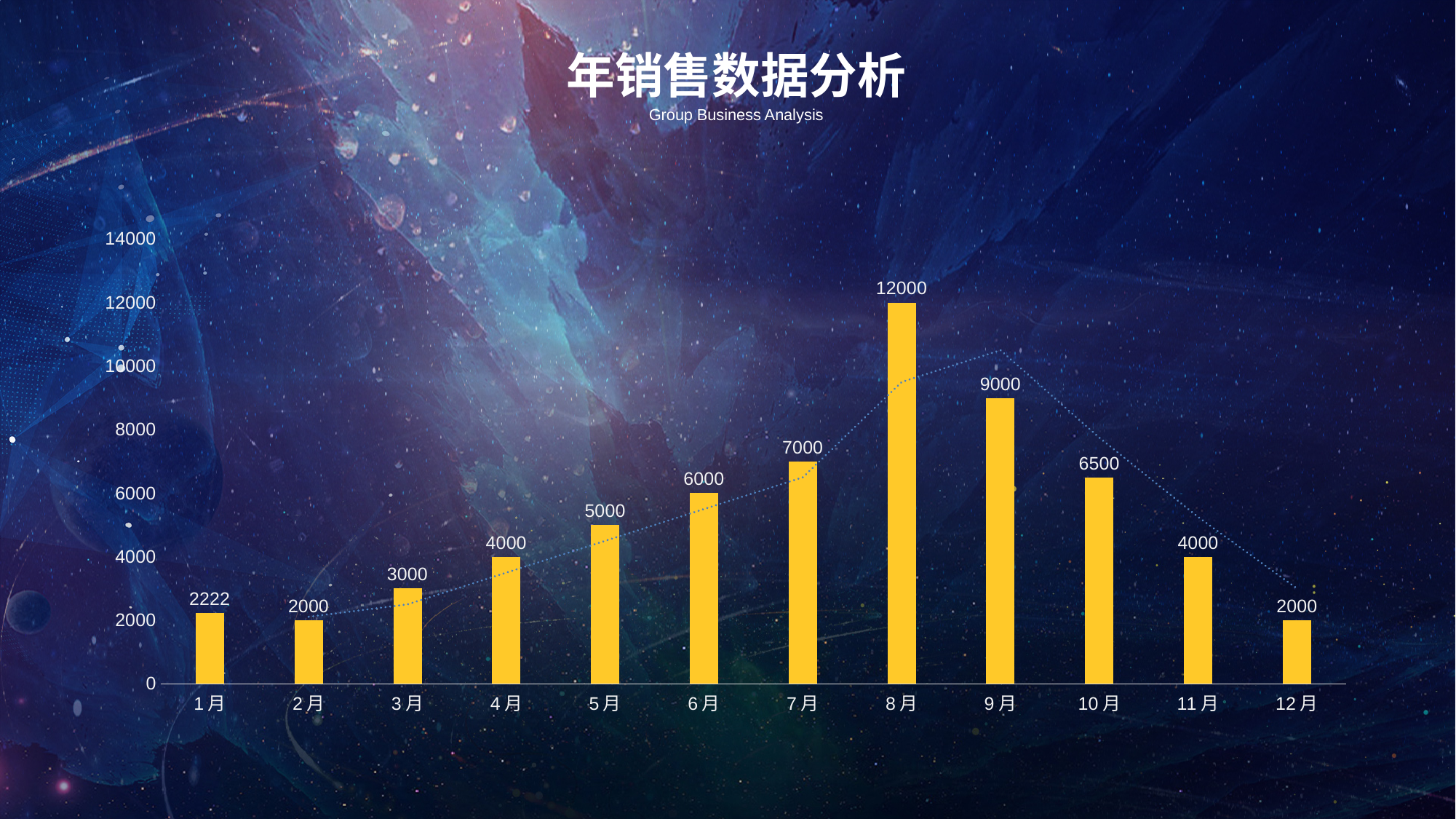

年销售数据分析
Group Business Analysis
哈尔滨
沈阳
呼和浩特
大连
滨海
武清
天津
包头
保定
青岛
胶州
新乡
滁州
南京
苏州
上海
海宁
汉川
合肥
武汉
成都
重庆
绍兴
福州
漳州
厦门
广州
佛山
珠海

### Chart

| Category | 销售 |
|---|---|
| 1月 | 2222.0 |
| 2月 | 2000.0 |
| 3月 | 3000.0 |
| 4月 | 4000.0 |
| 5月 | 5000.0 |
| 6月 | 6000.0 |
| 7月 | 7000.0 |
| 8月 | 12000.0 |
| 9月 | 9000.0 |
| 10月 | 6500.0 |
| 11月 | 4000.0 |
| 12月 | 2000.0 |